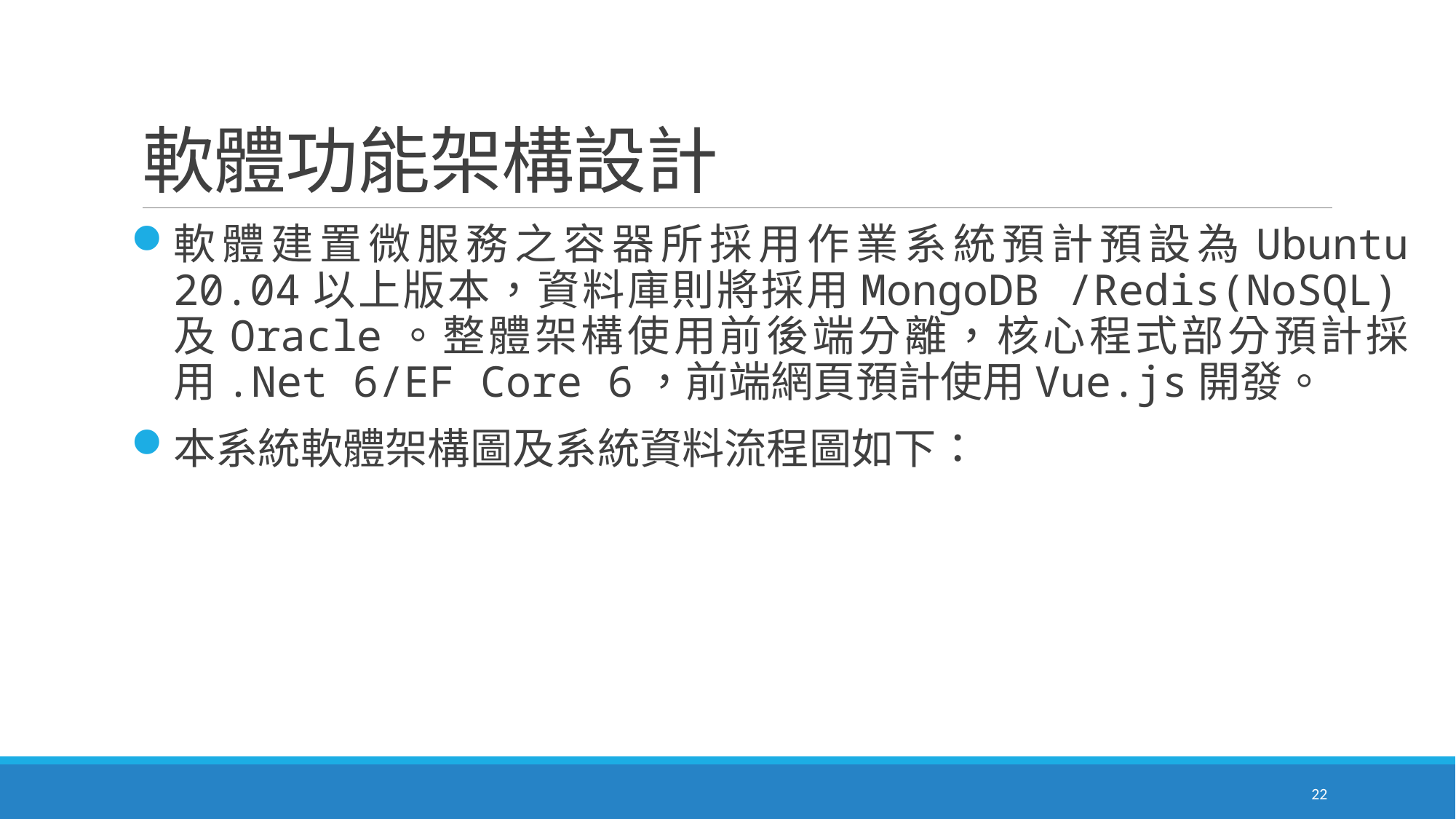

# 軟體功能架構設計
軟體建置微服務之容器所採用作業系統預計預設為Ubuntu 20.04以上版本，資料庫則將採用MongoDB /Redis(NoSQL)及Oracle。整體架構使用前後端分離，核心程式部分預計採用.Net 6/EF Core 6，前端網頁預計使用Vue.js開發。
本系統軟體架構圖及系統資料流程圖如下：
22